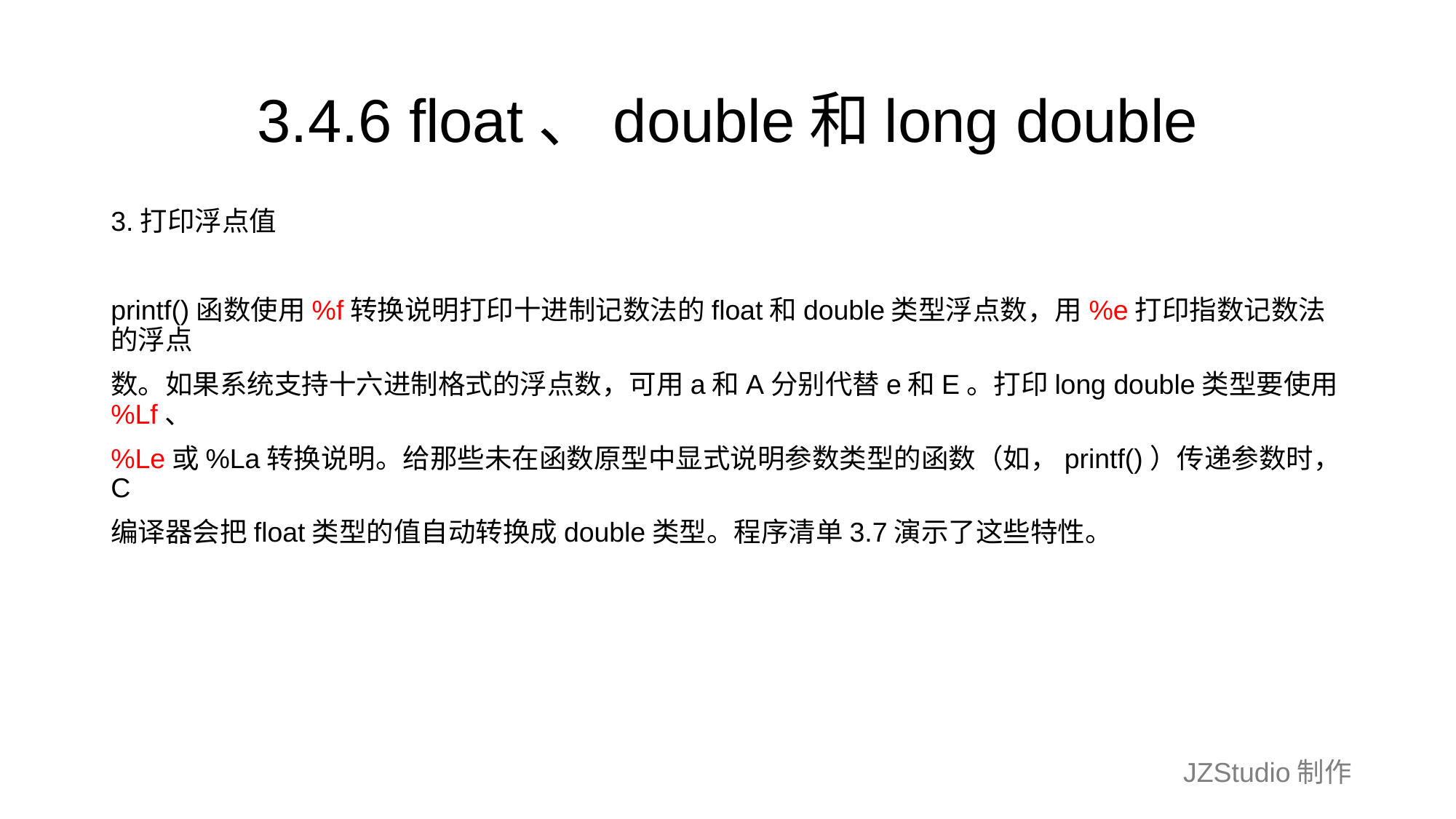

# 3.4.6 float、double和long double
3.打印浮点值

printf()函数使用%f转换说明打印十进制记数法的float和double类型浮点数，用%e打印指数记数法的浮点
数。如果系统支持十六进制格式的浮点数，可用a和A分别代替e和E。打印long double类型要使用%Lf、
%Le或%La转换说明。给那些未在函数原型中显式说明参数类型的函数（如，printf()）传递参数时，C
编译器会把float类型的值自动转换成double类型。程序清单3.7演示了这些特性。